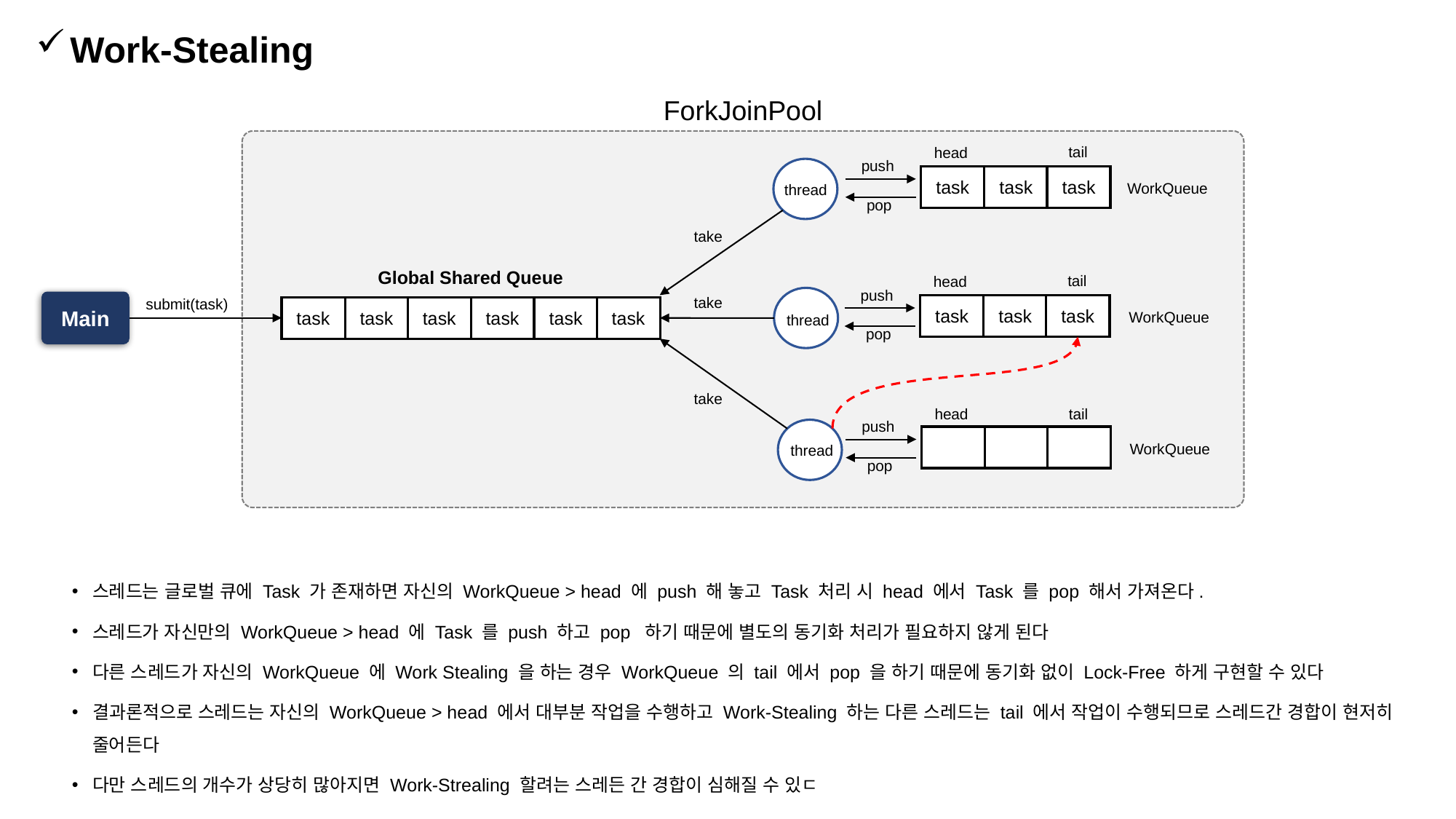

Work-Stealing
ForkJoinPool

tail
head
push

thread
task
task
task
WorkQueue
pop
take
Global Shared Queue
tail
head
push
take

thread
submit(task)
Main
task
task
task
task
task
task
task
task
task
WorkQueue
pop
take
tail
head
push

thread

WorkQueue
pop
스레드는 글로벌 큐에 Task 가 존재하면 자신의 WorkQueue > head 에 push 해 놓고 Task 처리 시 head 에서 Task 를 pop 해서 가져온다.
스레드가 자신만의 WorkQueue > head 에 Task 를 push 하고 pop  하기 때문에 별도의 동기화 처리가 필요하지 않게 된다
다른 스레드가 자신의 WorkQueue 에 Work Stealing 을 하는 경우 WorkQueue 의 tail 에서 pop 을 하기 때문에 동기화 없이 Lock-Free 하게 구현할 수 있다
결과론적으로 스레드는 자신의 WorkQueue > head 에서 대부분 작업을 수행하고 Work-Stealing 하는 다른 스레드는 tail 에서 작업이 수행되므로 스레드간 경합이 현저히 줄어든다
다만 스레드의 개수가 상당히 많아지면 Work-Strealing 할려는 스레든 간 경합이 심해질 수 있ㄷ